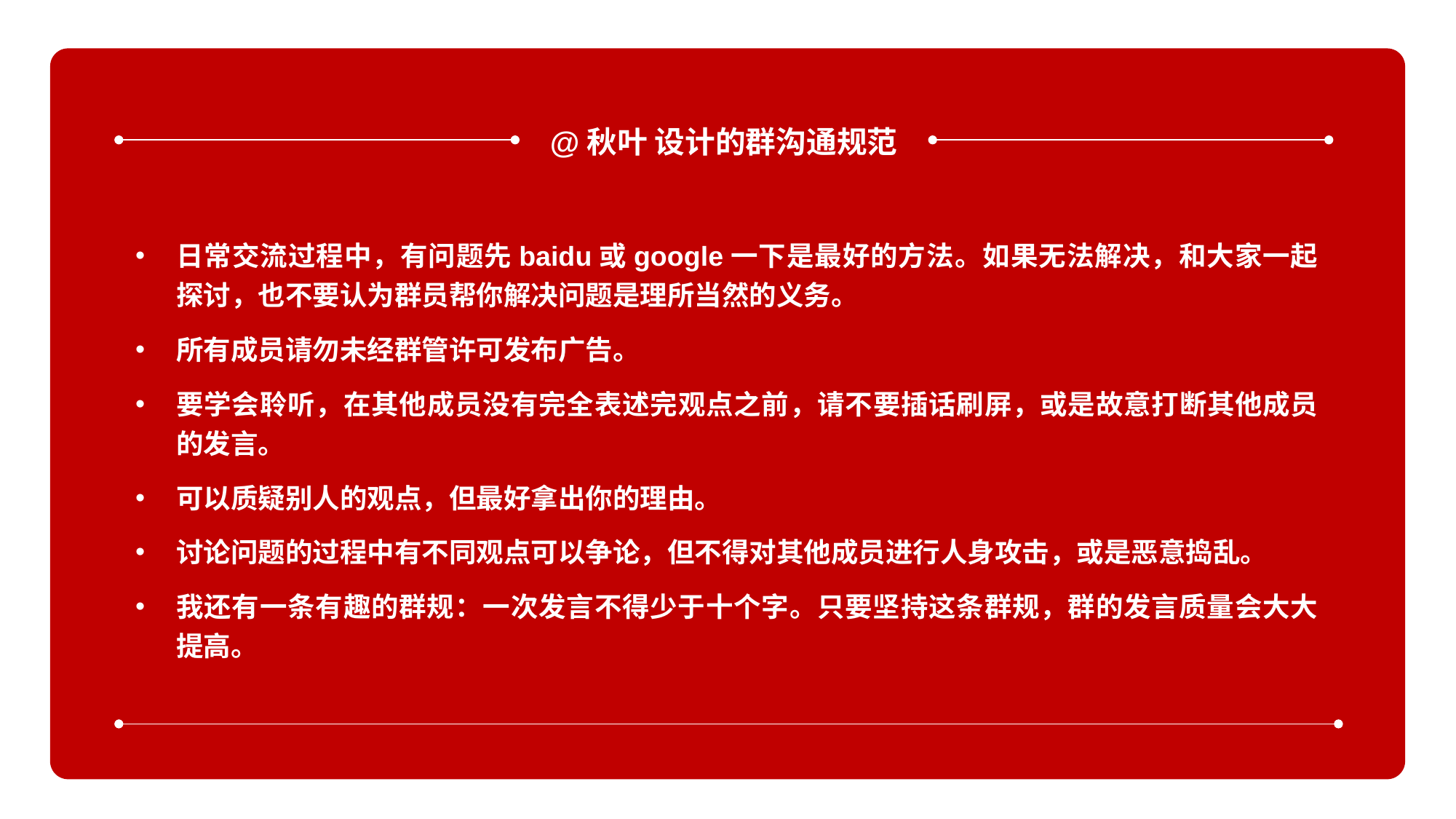

@秋叶 设计的群沟通规范
日常交流过程中，有问题先baidu或google一下是最好的方法。如果无法解决，和大家一起探讨，也不要认为群员帮你解决问题是理所当然的义务。
所有成员请勿未经群管许可发布广告。
要学会聆听，在其他成员没有完全表述完观点之前，请不要插话刷屏，或是故意打断其他成员的发言。
可以质疑别人的观点，但最好拿出你的理由。
讨论问题的过程中有不同观点可以争论，但不得对其他成员进行人身攻击，或是恶意捣乱。
我还有一条有趣的群规：一次发言不得少于十个字。只要坚持这条群规，群的发言质量会大大提高。